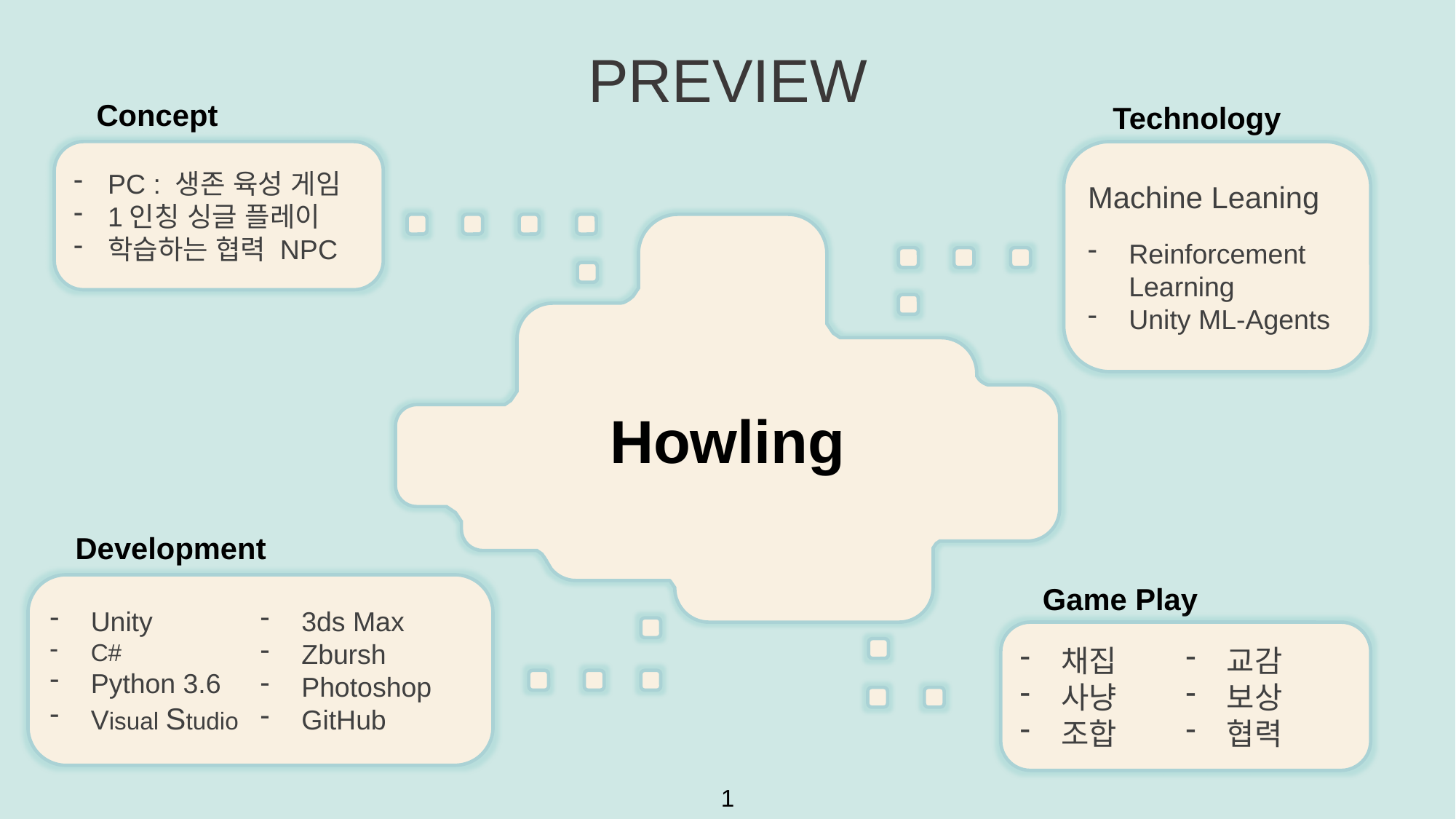

PREVIEW
Concept
Technology
PC : 생존 육성 게임
1인칭 싱글 플레이
학습하는 협력 NPC
Machine Leaning
Reinforcement Learning
Unity ML-Agents

Howling
Development
Game Play
Unity
C#
Python 3.6
Visual Studio
3ds Max
Zbursh
Photoshop
GitHub

채집
사냥
조합
교감
보상
협력

1